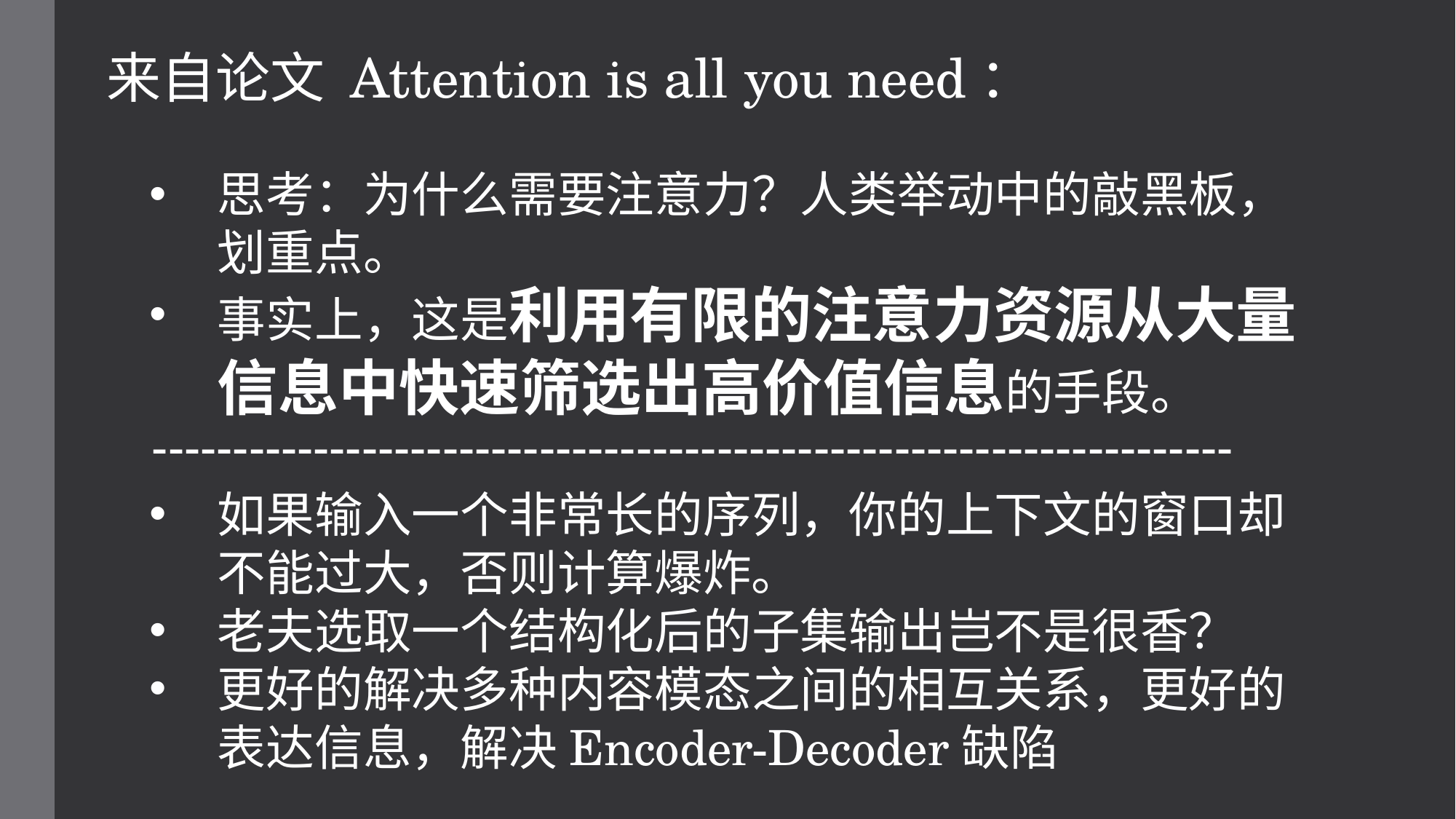

来自论文 Attention is all you need：
思考：为什么需要注意力？人类举动中的敲黑板，划重点。
事实上，这是利用有限的注意力资源从大量信息中快速筛选出高价值信息的手段。
-------------------------------------------------------------------
如果输入一个非常长的序列，你的上下文的窗口却不能过大，否则计算爆炸。
老夫选取一个结构化后的子集输出岂不是很香？
更好的解决多种内容模态之间的相互关系，更好的表达信息，解决Encoder-Decoder缺陷